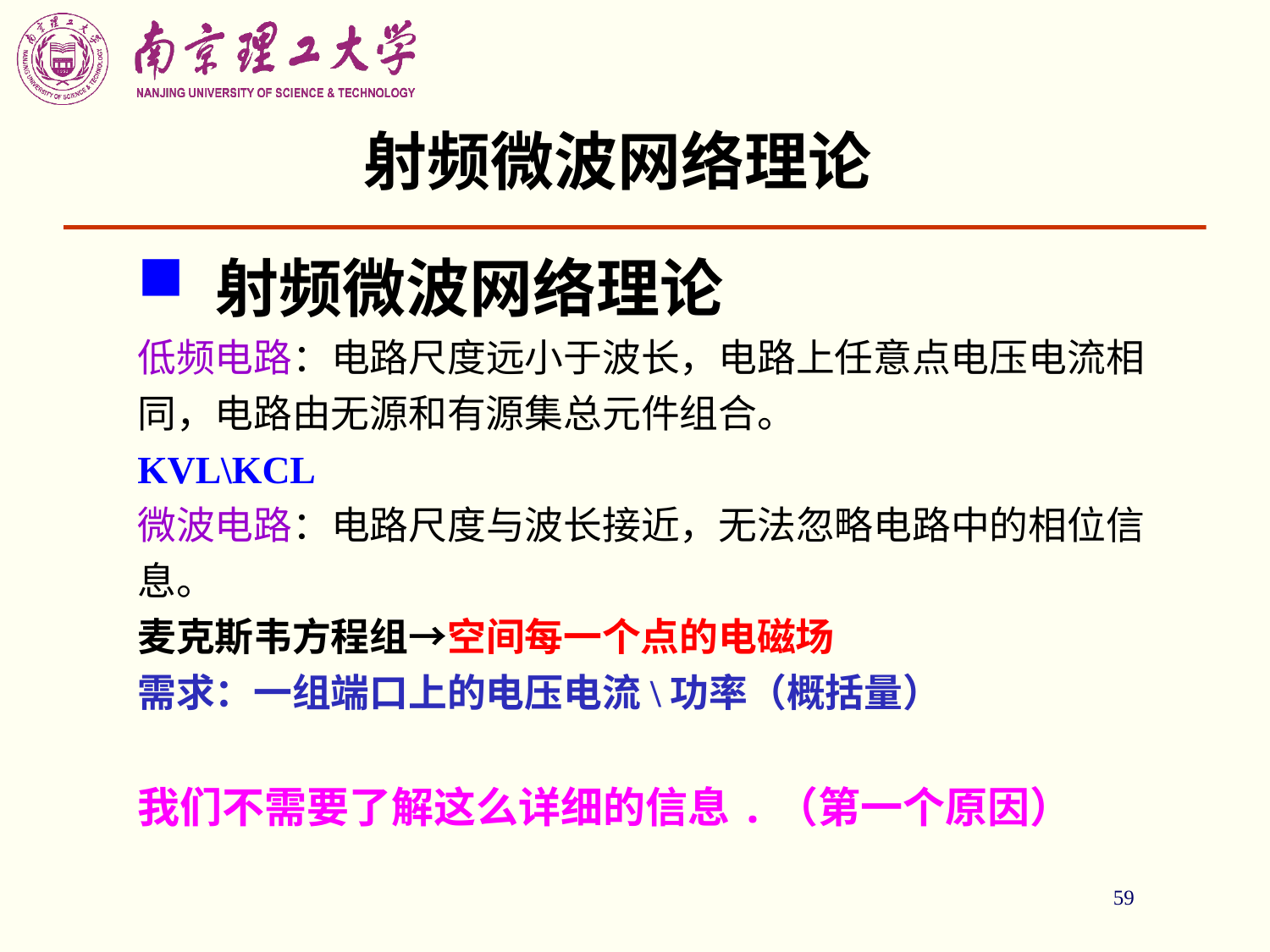

# 射频微波网络理论
 射频微波网络理论
低频电路：电路尺度远小于波长，电路上任意点电压电流相同，电路由无源和有源集总元件组合。
KVL\KCL
微波电路：电路尺度与波长接近，无法忽略电路中的相位信息。
麦克斯韦方程组→空间每一个点的电磁场
需求：一组端口上的电压电流\功率（概括量）

我们不需要了解这么详细的信息.（第一个原因）